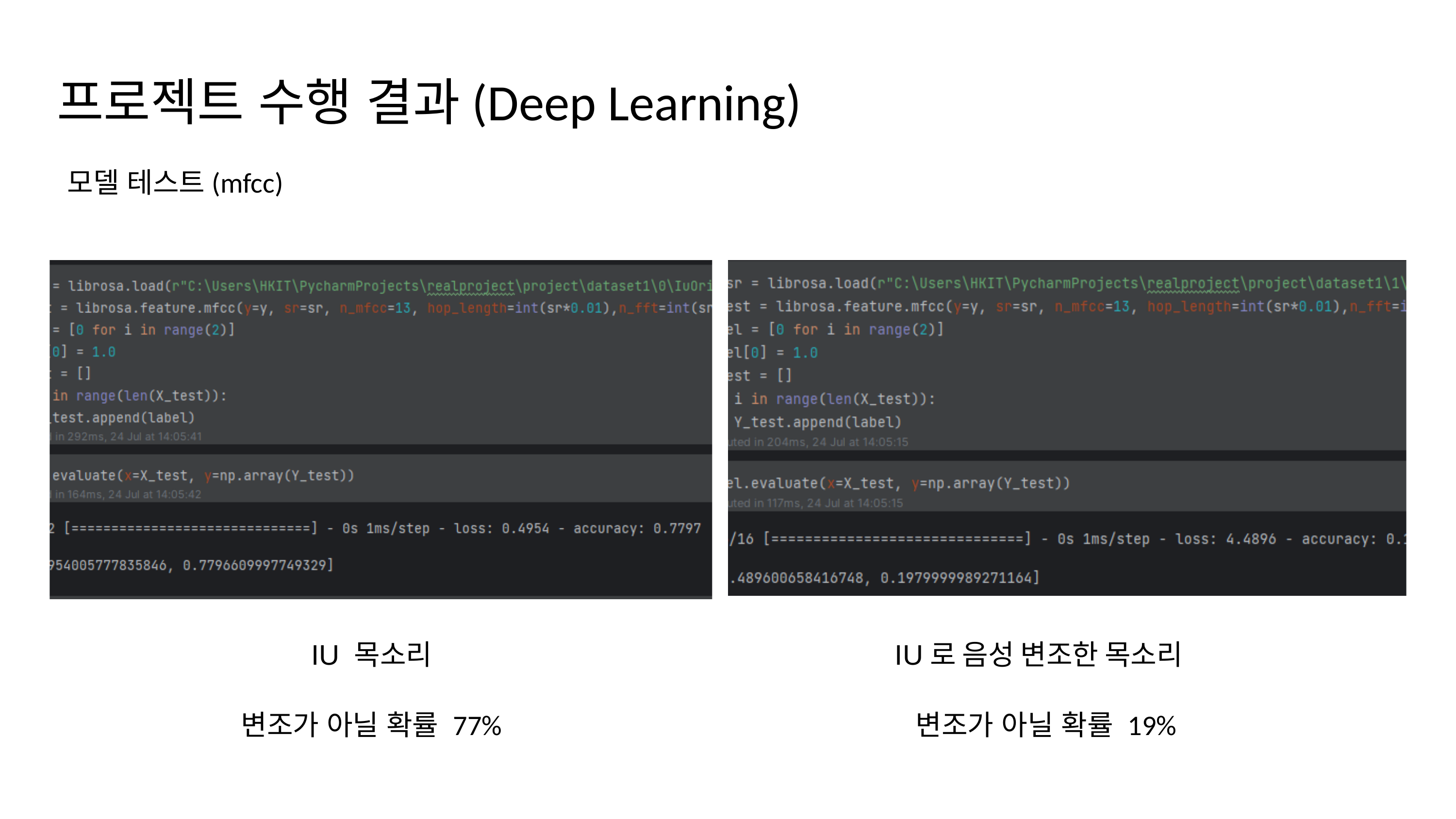

프로젝트 수행 결과(Deep Learning)

모델 테스트(mfcc)

IU 목소리
IU로 음성 변조한 목소리
변조가 아닐 확률 77%
변조가 아닐 확률 19%